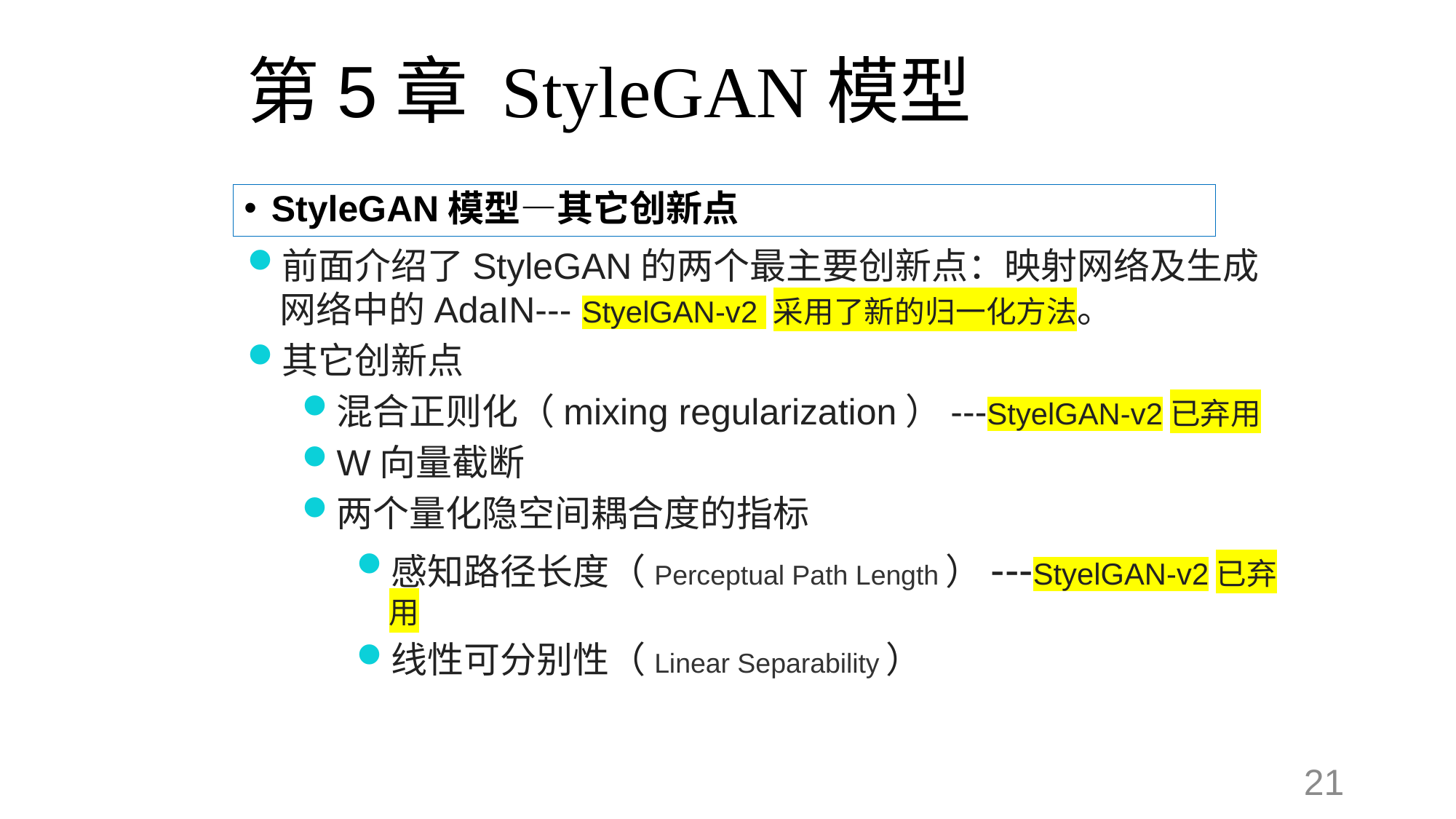

# 第5章 StyleGAN模型
StyleGAN模型—其它创新点
前面介绍了StyleGAN的两个最主要创新点：映射网络及生成网络中的AdaIN--- StyelGAN-v2 采用了新的归一化方法。
其它创新点
混合正则化（mixing regularization）---StyelGAN-v2已弃用
W向量截断
两个量化隐空间耦合度的指标
感知路径长度（Perceptual Path Length）---StyelGAN-v2已弃用
线性可分别性（Linear Separability）

21